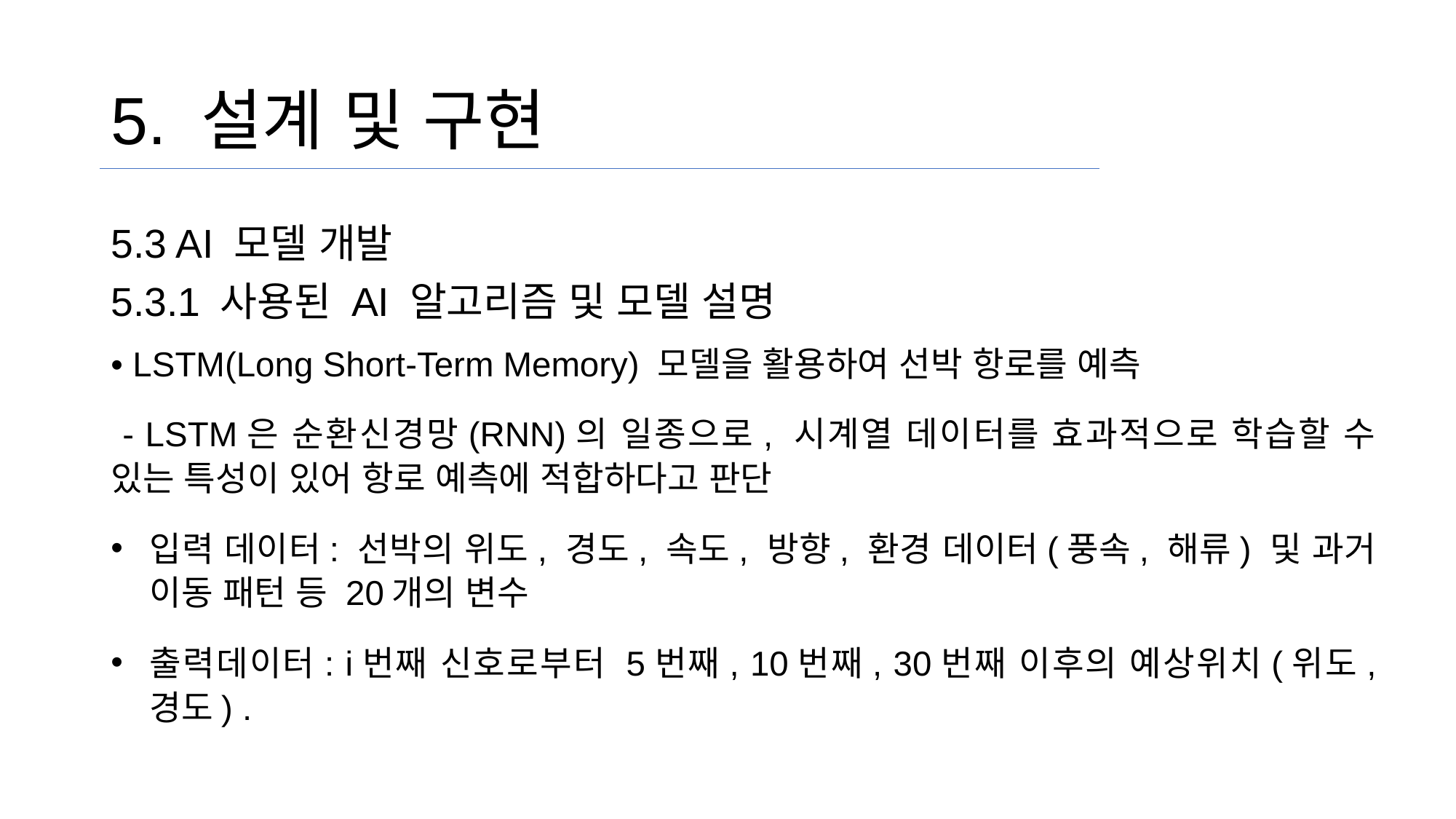

# 5. 설계 및 구현
5.3 AI 모델 개발
5.3.1 사용된 AI 알고리즘 및 모델 설명
• LSTM(Long Short-Term Memory) 모델을 활용하여 선박 항로를 예측
 - LSTM은 순환신경망(RNN)의 일종으로, 시계열 데이터를 효과적으로 학습할 수 있는 특성이 있어 항로 예측에 적합하다고 판단
입력 데이터: 선박의 위도, 경도, 속도, 방향, 환경 데이터(풍속, 해류) 및 과거 이동 패턴 등 20개의 변수
출력데이터: i번째 신호로부터 5번째, 10번째, 30번째 이후의 예상위치(위도, 경도) .